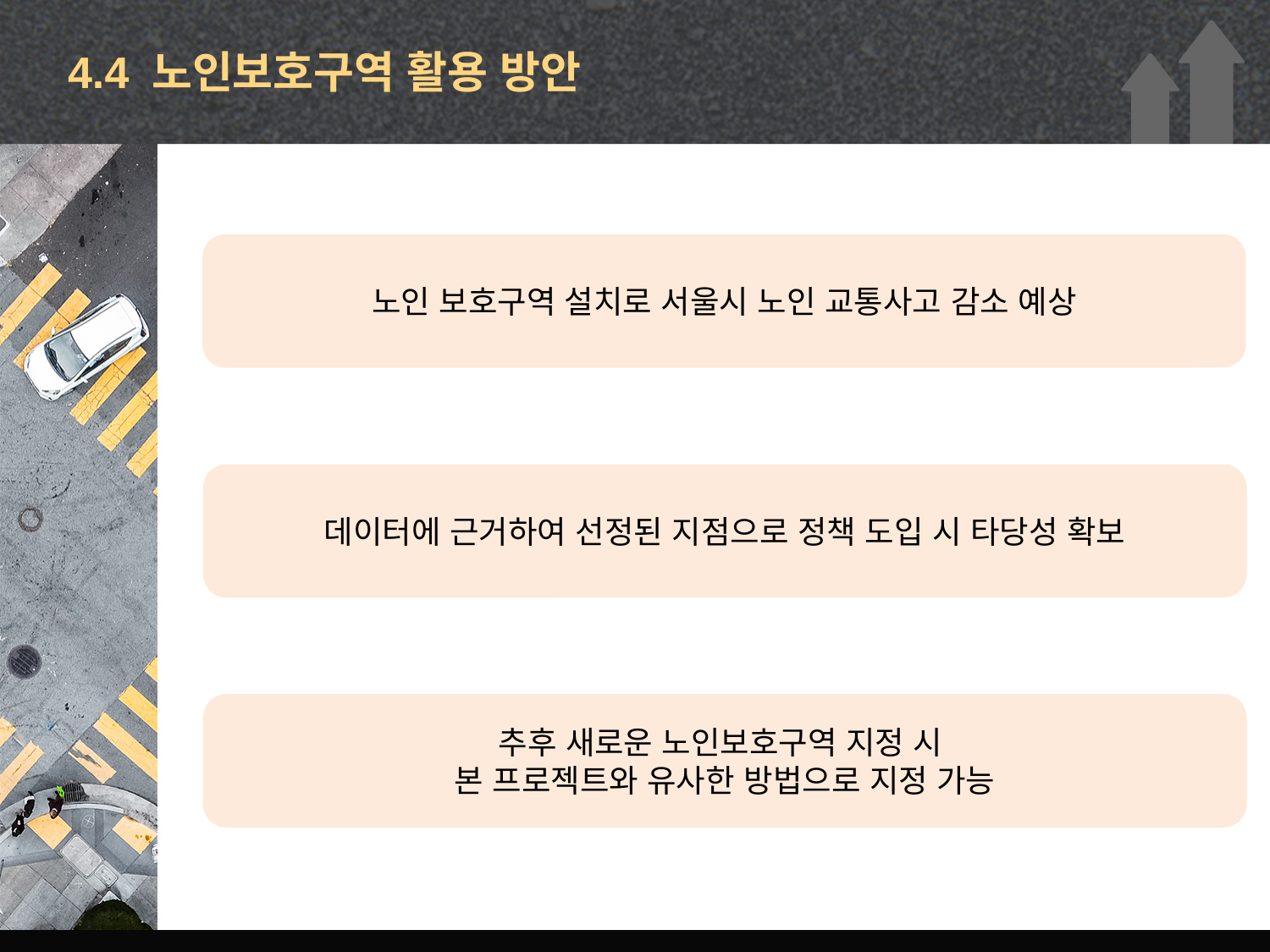

# 4.4 노인보호구역 활용 방안
노인 보호구역 설치로 서울시 노인 교통사고 감소 예상
데이터에 근거하여 선정된 지점으로 정책 도입 시 타당성 확보
추후 새로운 노인보호구역 지정 시
본 프로젝트와 유사한 방법으로 지정 가능